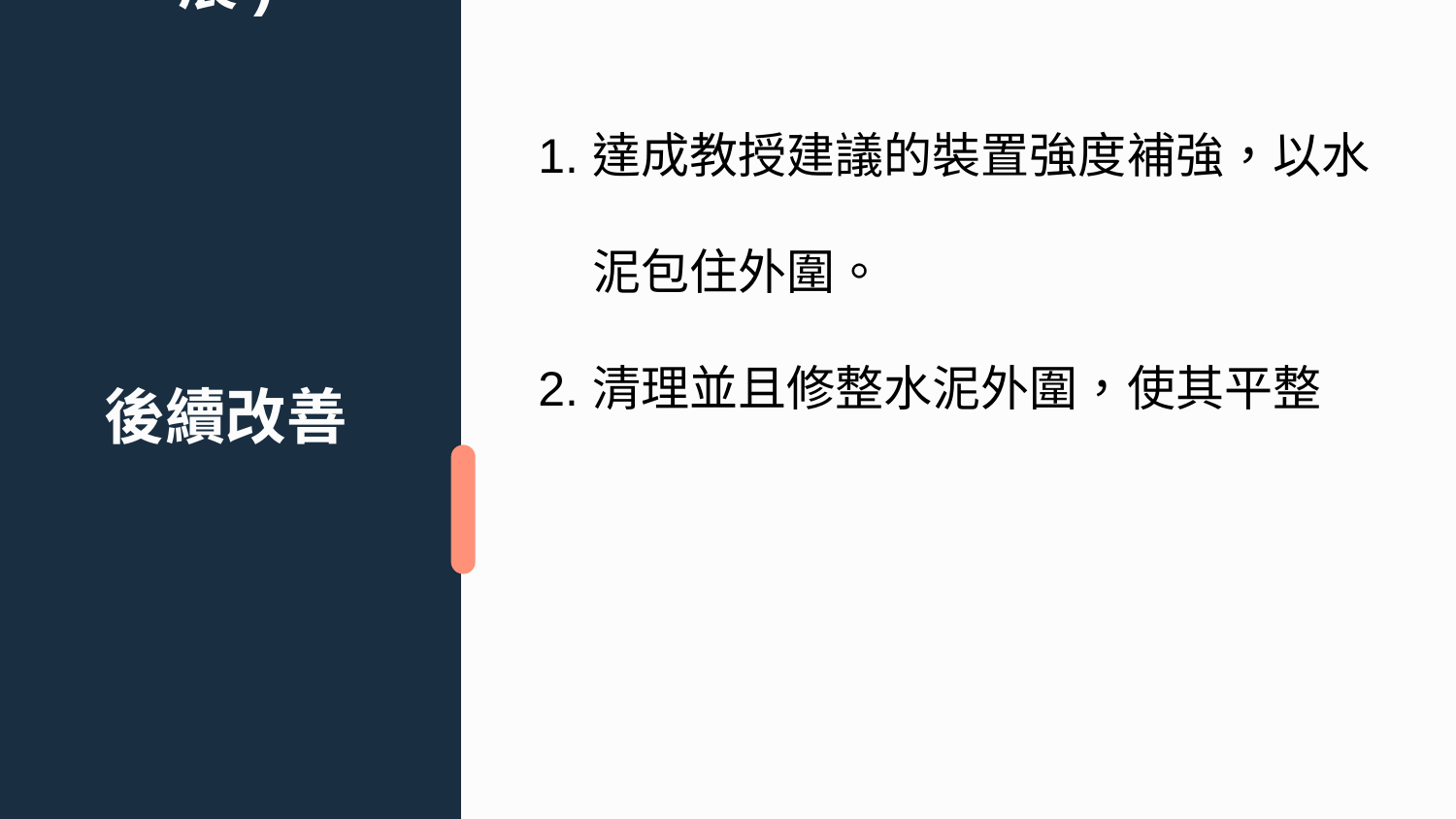

專題結果
(截至專題展)

達成教授建議的裝置強度補強，以水泥包住外圍。
清理並且修整水泥外圍，使其平整
# 後續改善

未來計畫